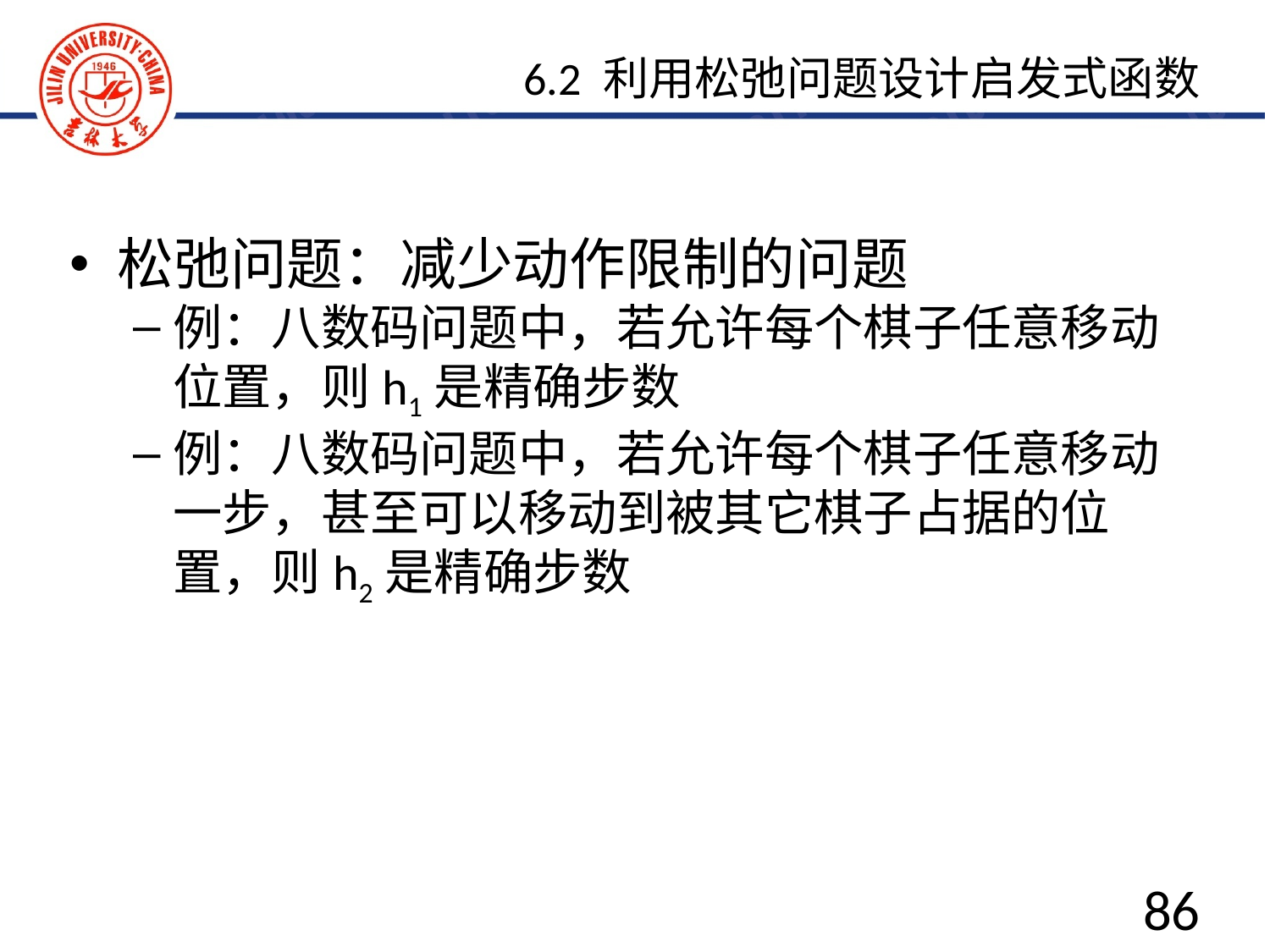

6.2 利用松弛问题设计启发式函数
松弛问题：减少动作限制的问题
例：八数码问题中，若允许每个棋子任意移动位置，则h1是精确步数
例：八数码问题中，若允许每个棋子任意移动一步，甚至可以移动到被其它棋子占据的位置，则h2是精确步数
86